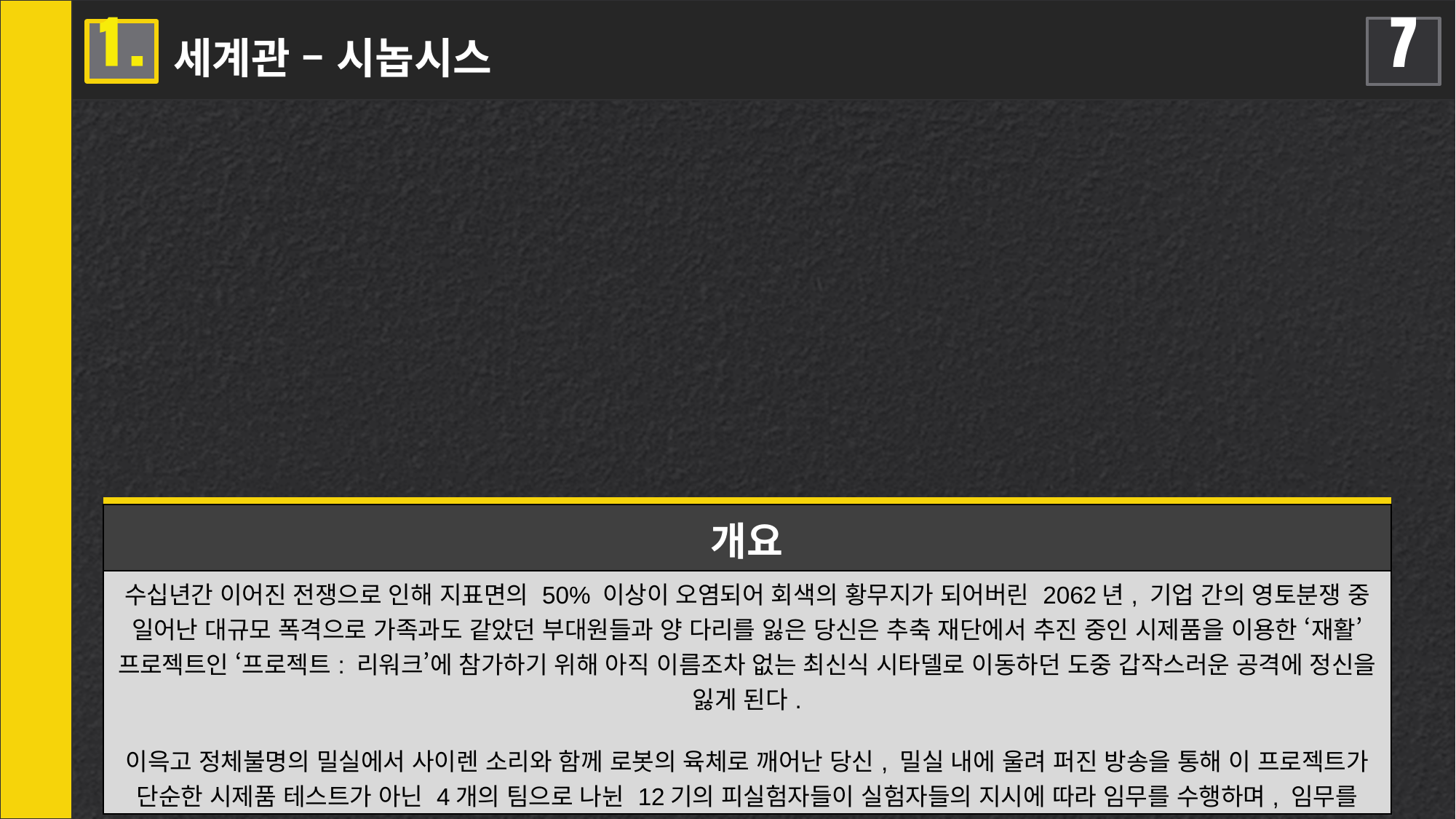

7
1 .
세계관 – 시놉시스
| 개요 |
| --- |
| 수십년간 이어진 전쟁으로 인해 지표면의 50% 이상이 오염되어 회색의 황무지가 되어버린 2062년, 기업 간의 영토분쟁 중 일어난 대규모 폭격으로 가족과도 같았던 부대원들과 양 다리를 잃은 당신은 추축 재단에서 추진 중인 시제품을 이용한 ‘재활’ 프로젝트인 ‘프로젝트: 리워크’에 참가하기 위해 아직 이름조차 없는 최신식 시타델로 이동하던 도중 갑작스러운 공격에 정신을 잃게 된다. 이윽고 정체불명의 밀실에서 사이렌 소리와 함께 로봇의 육체로 깨어난 당신, 밀실 내에 울려 퍼진 방송을 통해 이 프로젝트가 단순한 시제품 테스트가 아닌 4개의 팀으로 나뉜 12기의 피실험자들이 실험자들의 지시에 따라 임무를 수행하며, 임무를 완수한 단 한 팀만이 실험장을 탈출할 수 있는 끔찍한 인체실험이라는 것을 깨닫게 되는데…. |